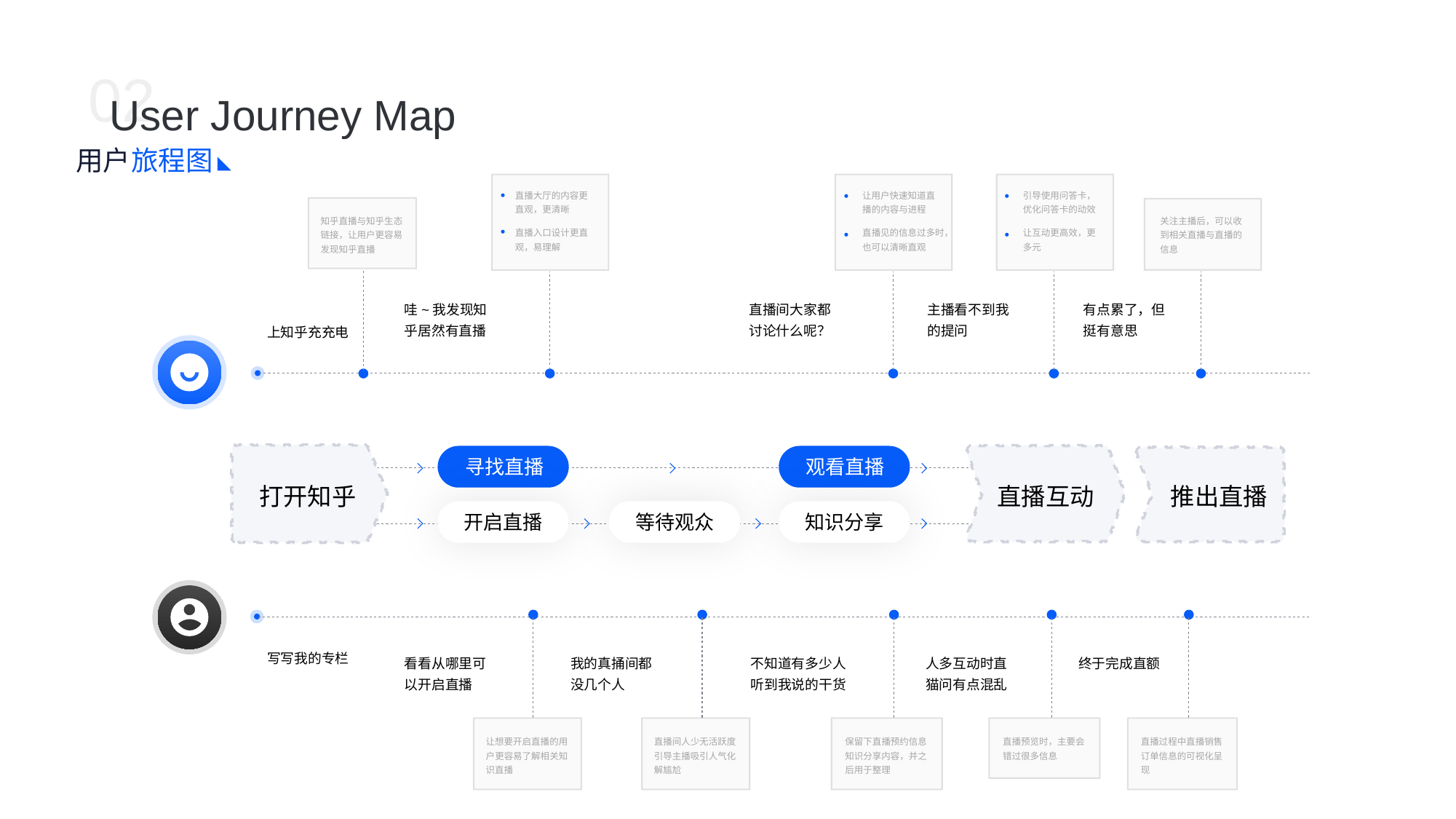

02
User Journey Map
用户
旅程图

直播大厅的内容更直观，更清晰
让用户快速知道直播的内容与进程
引导使用问答卡，优化问答卡的动效

知乎直播与知乎生态链接，让用户更容易发现知乎直播
关注主播后，可以收到相关直播与直播的信息
直播入口设计更直观，易理解
直播见的信息过多时，也可以清晰直观
让互动更高效，更多元

哇~我发现知乎居然有直播
直播间大家都
讨论什么呢？
主播看不到我
的提问
有点累了，但
挺有意思
上知乎充充电

寻找直播
观看直播

打开知乎
直播互动
推出直播

开启直播
等待观众
知识分享

写写我的专栏
看看从哪里可以开启直播
我的真捅间都没几个人
不知道有多少人听到我说的干货
人多互动时直猫问有点混乱
终于完成直额

让想要开启直播的用户更容易了解相关知识直播
直播间人少无活跃度引导主播吸引人气化解尴尬
保留下直播预约信息知识分享内容，并之后用于整理
直播预览时，主要会错过很多信息
直播过程中直播销售订单信息的可视化呈现